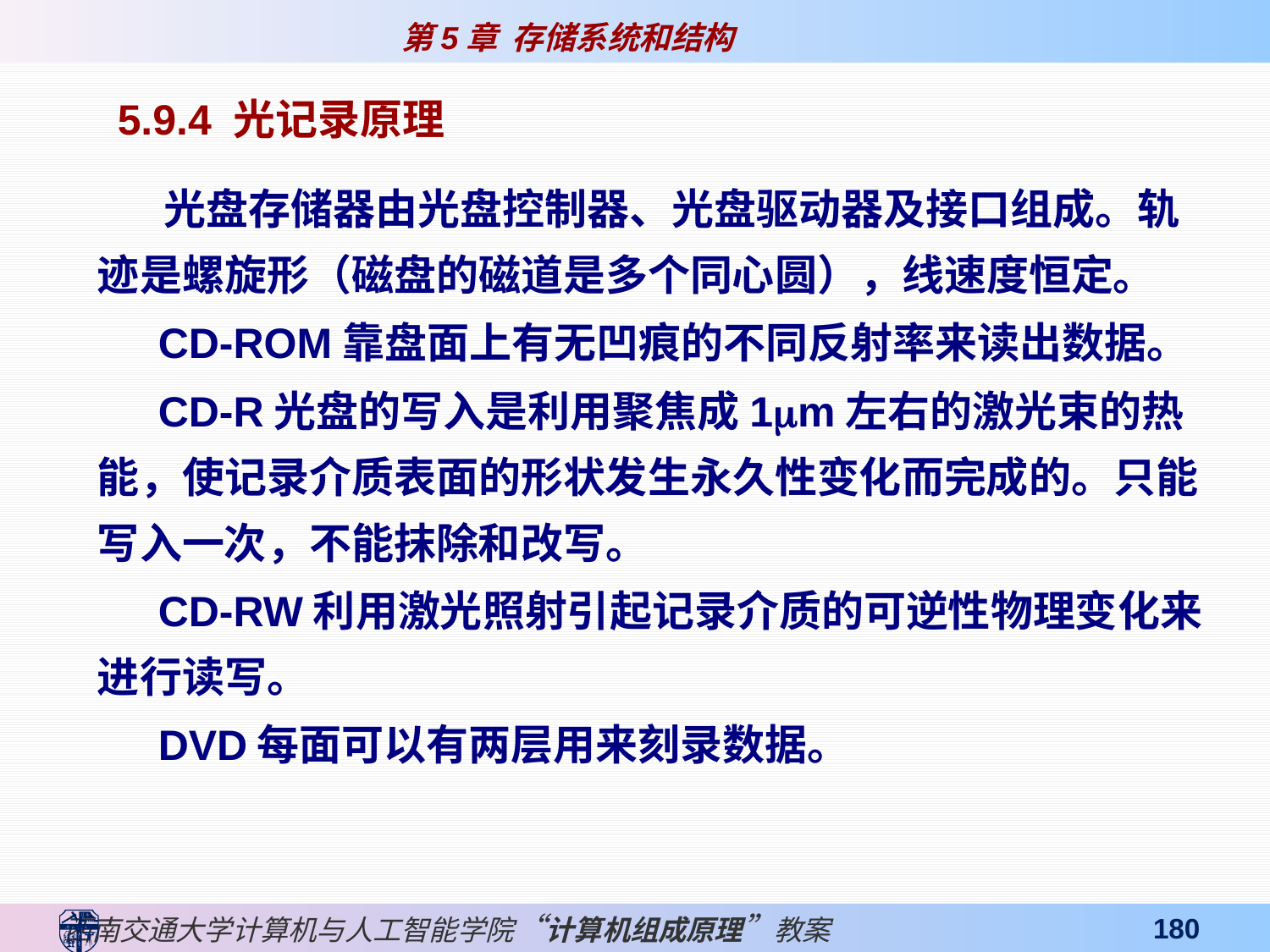

5.9.4 光记录原理
  光盘存储器由光盘控制器、光盘驱动器及接口组成。轨迹是螺旋形（磁盘的磁道是多个同心圆），线速度恒定。
  CD-ROM靠盘面上有无凹痕的不同反射率来读出数据。
  CD-R光盘的写入是利用聚焦成1μm左右的激光束的热能，使记录介质表面的形状发生永久性变化而完成的。只能写入一次，不能抹除和改写。
  CD-RW利用激光照射引起记录介质的可逆性物理变化来进行读写。
  DVD每面可以有两层用来刻录数据。